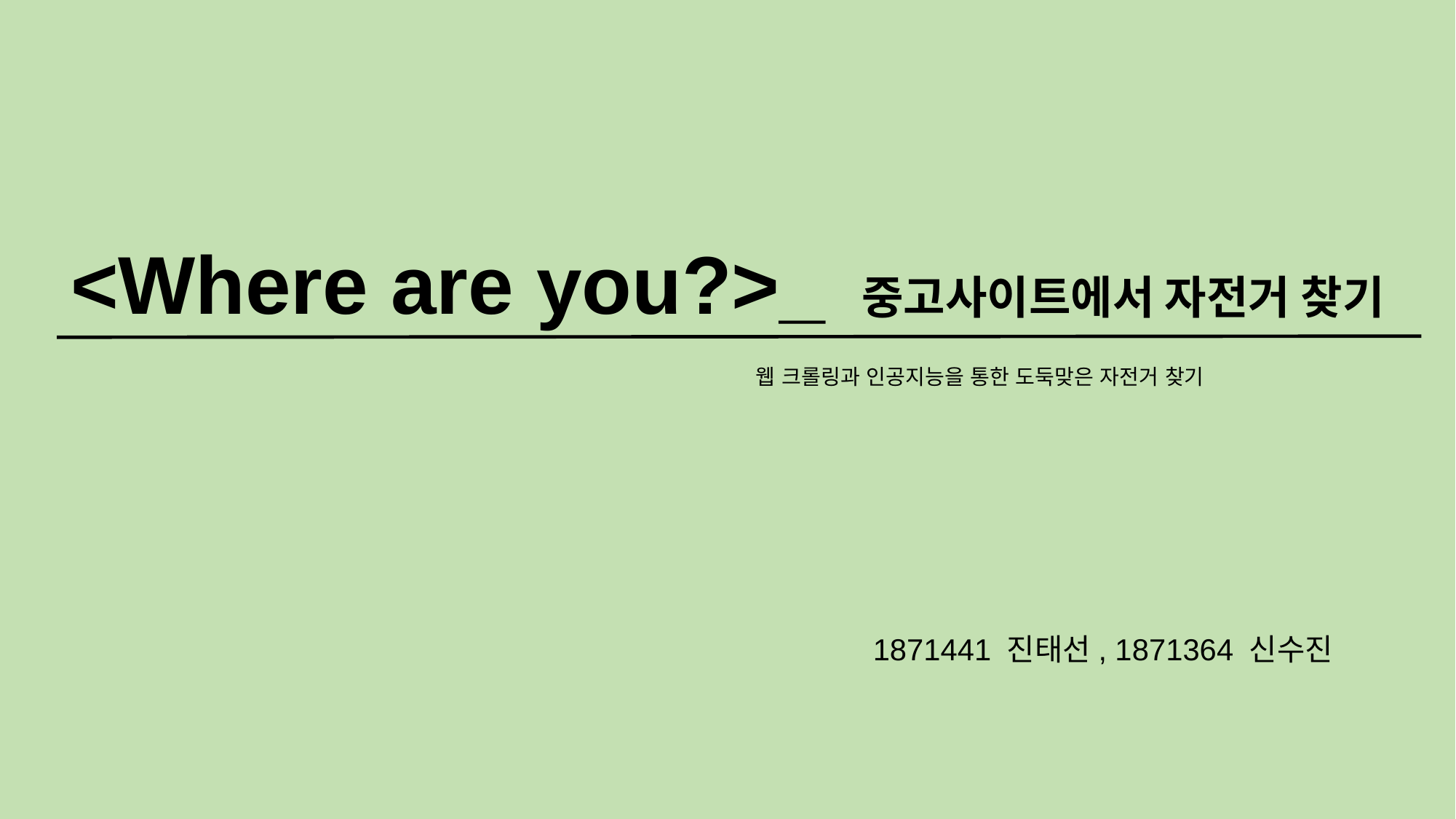

<Where are you?>_  중고사이트에서 자전거 찾기
웹 크롤링과 인공지능을 통한 도둑맞은 자전거 찾기
1871441 진태선, 1871364 신수진